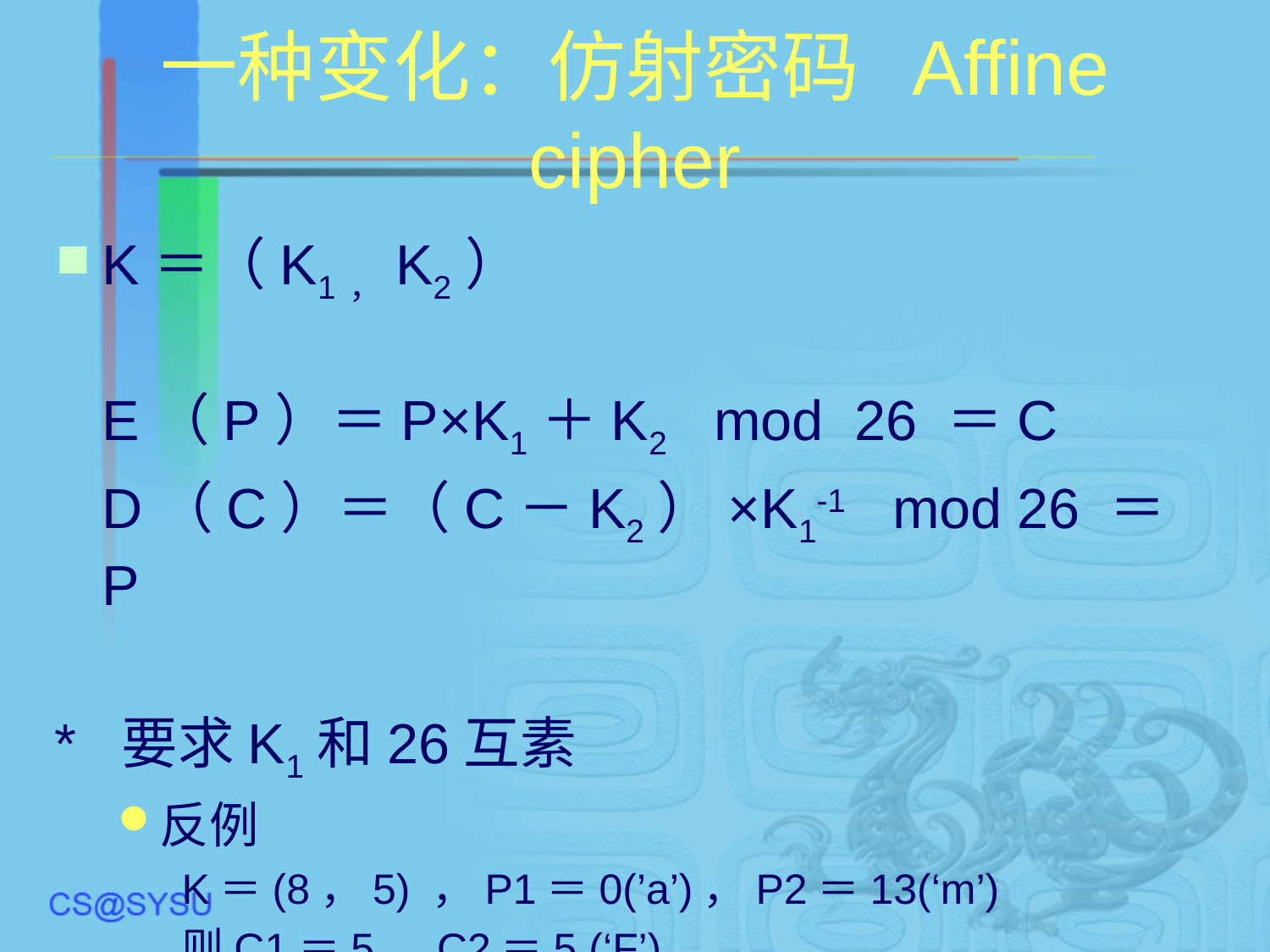

# 一种变化：仿射密码  Affine cipher
K＝（K1，K2）

	E（P）＝P×K1＋K2   mod  26 ＝C
	D（C）＝（C－K2）×K1-1   mod 26 ＝ P

*  要求K1和26互素
反例
K＝(8，5) ，P1＝0(’a’)，P2＝13(‘m’)
则C1＝5，C2＝5 (‘F’)